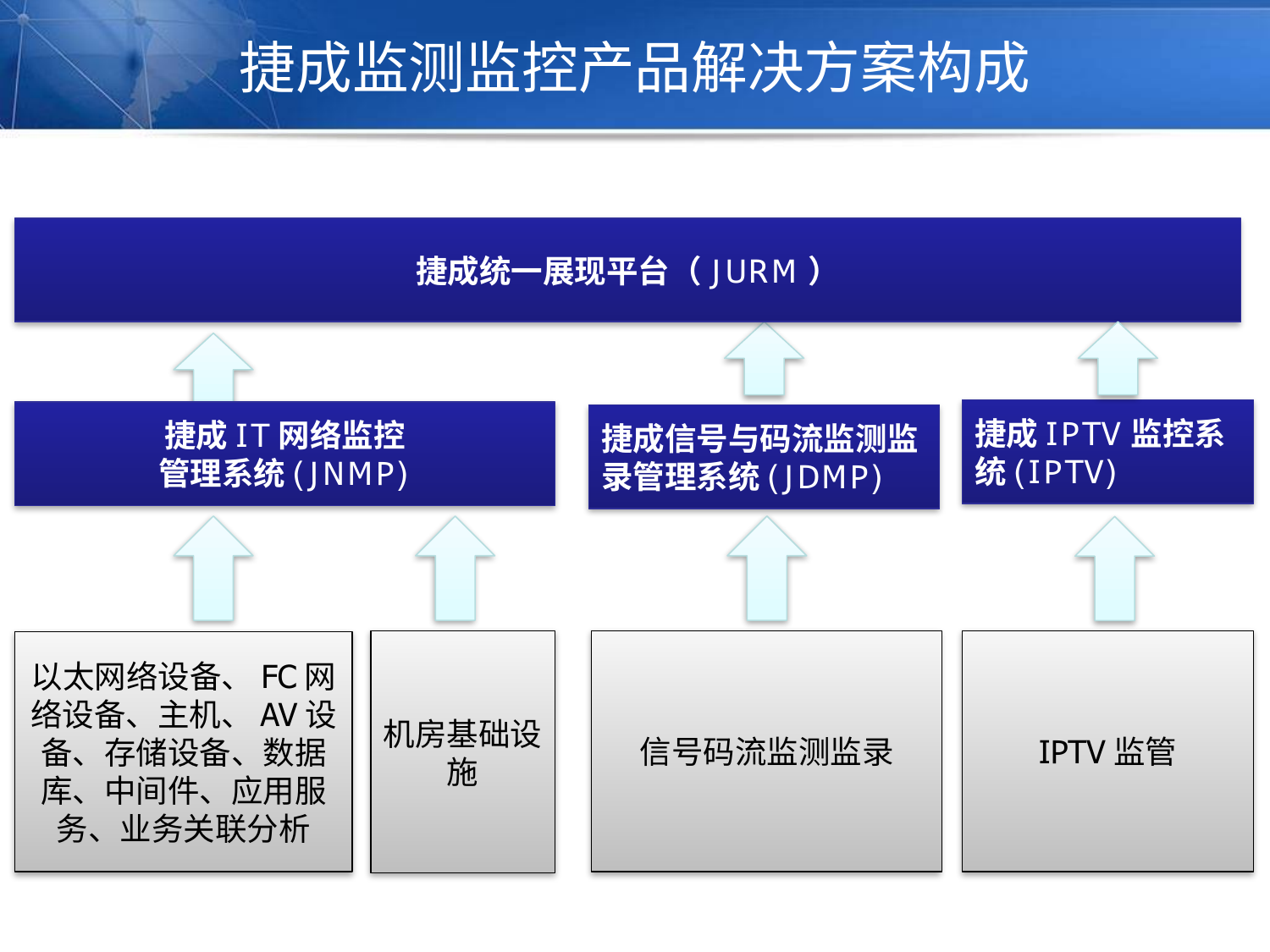

# 捷成监测监控产品解决方案构成
捷成统一展现平台（JURM）

捷成IPTV监控系统(IPTV)
捷成IT网络监控
管理系统(JNMP)
捷成信号与码流监测监录管理系统(JDMP)

机房基础设施
信号码流监测监录
IPTV监管
以太网络设备、FC网络设备、主机、AV设备、存储设备、数据库、中间件、应用服务、业务关联分析